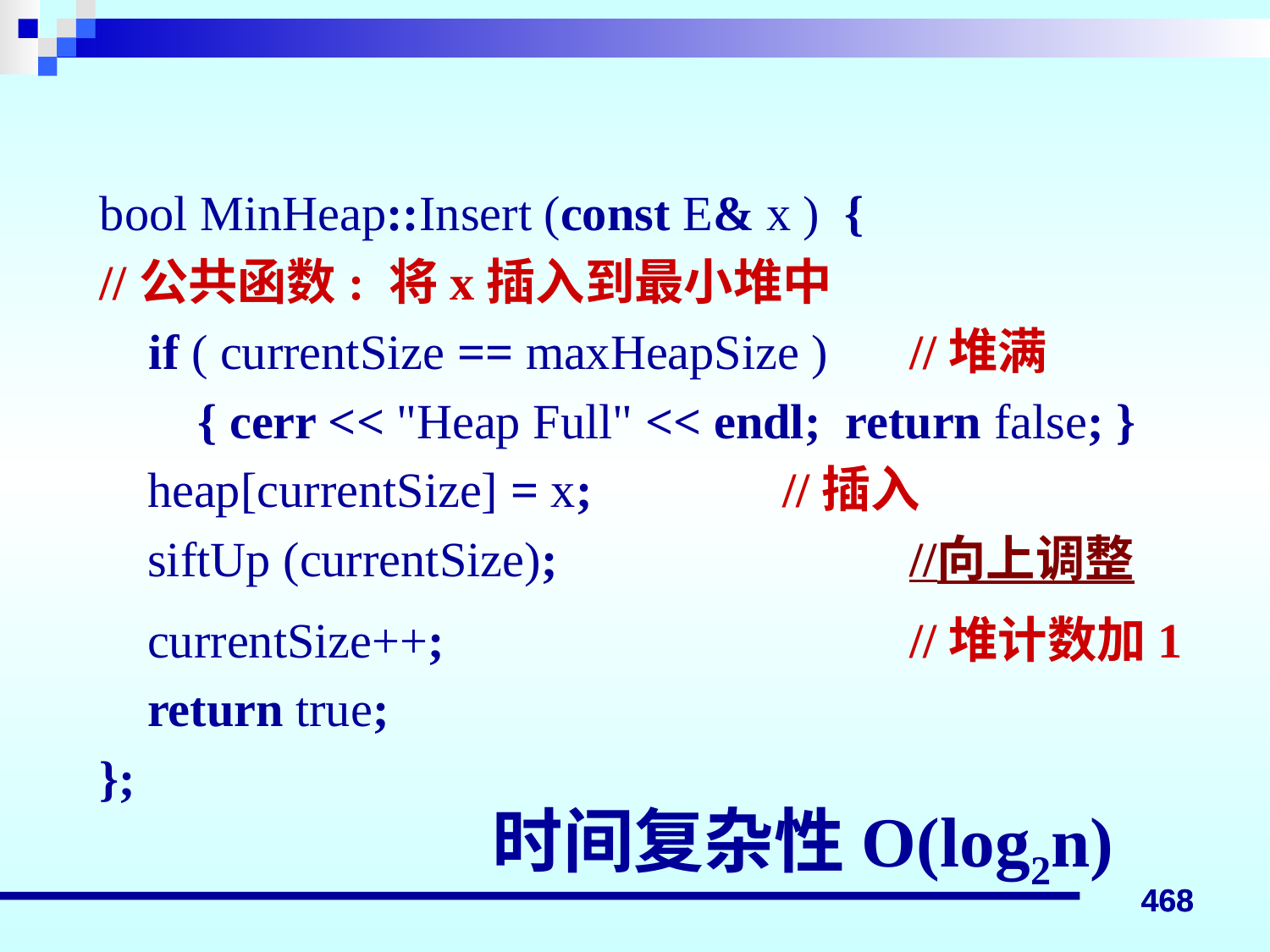

bool MinHeap::Insert (const E& x )  {
//公共函数: 将x插入到最小堆中
    if ( currentSize == maxHeapSize ) 	//堆满
        { cerr << "Heap Full" << endl;  return false; }
	heap[currentSize] = x;  		//插入
	siftUp (currentSize);			//向上调整
	currentSize++;				//堆计数加1
	return true;
};

时间复杂性O(log2n)
468
468